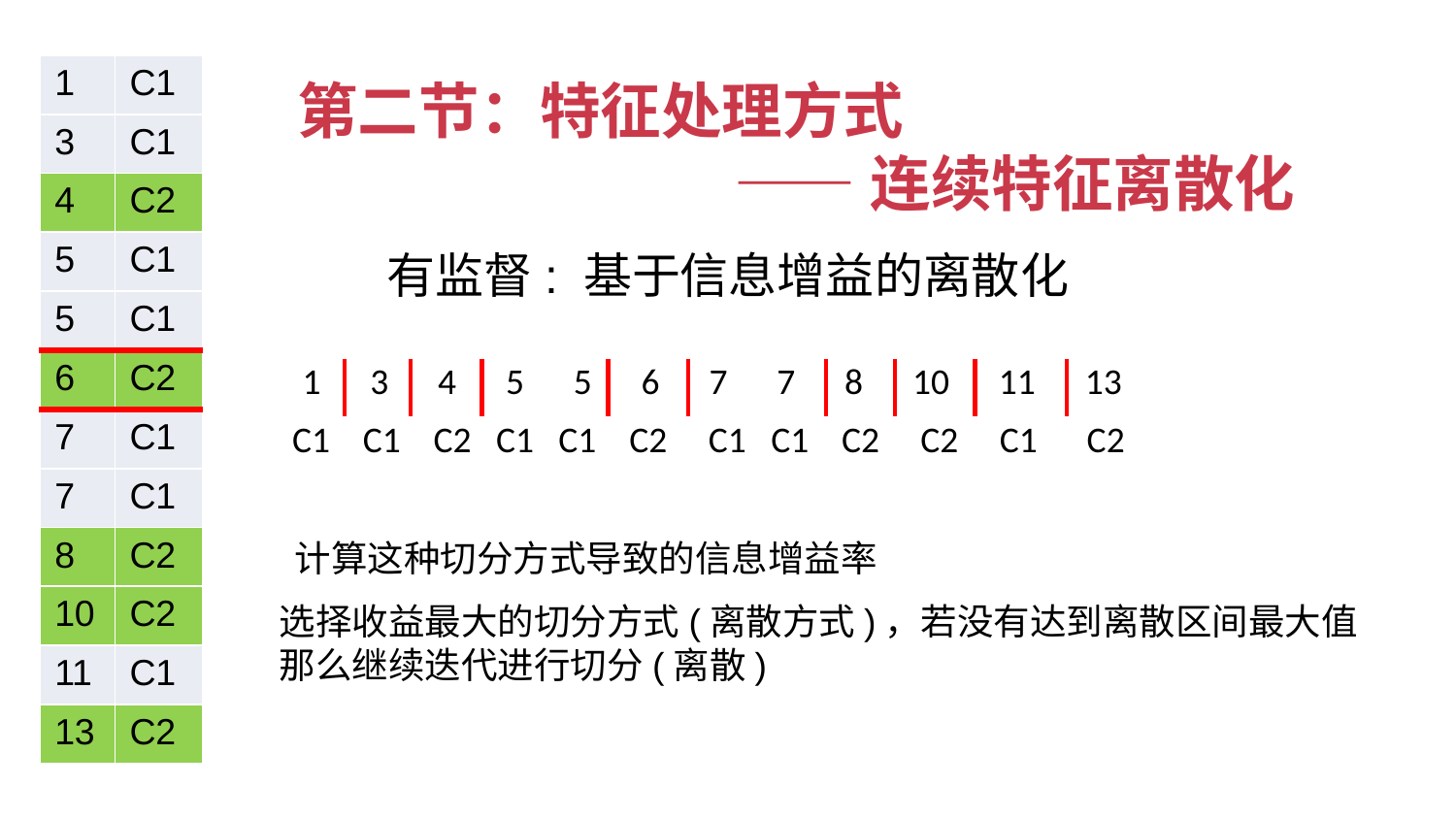

| 1 | C1 |
| --- | --- |
| 3 | C1 |
| 4 | C2 |
| 5 | C1 |
| 5 | C1 |
| 6 | C2 |
| 7 | C1 |
| 7 | C1 |
| 8 | C2 |
| 10 | C2 |
| 11 | C1 |
| 13 | C2 |
第二节：特征处理方式
——连续特征离散化
有监督: 基于信息增益的离散化
1      3      4      5      5      6      7      7      8      10      11      13
C1    C1    C2   C1   C1    C2     C1   C1    C2     C2     C1      C2
计算这种切分方式导致的信息增益率
选择收益最大的切分方式(离散方式)，若没有达到离散区间最大值
那么继续迭代进行切分(离散)